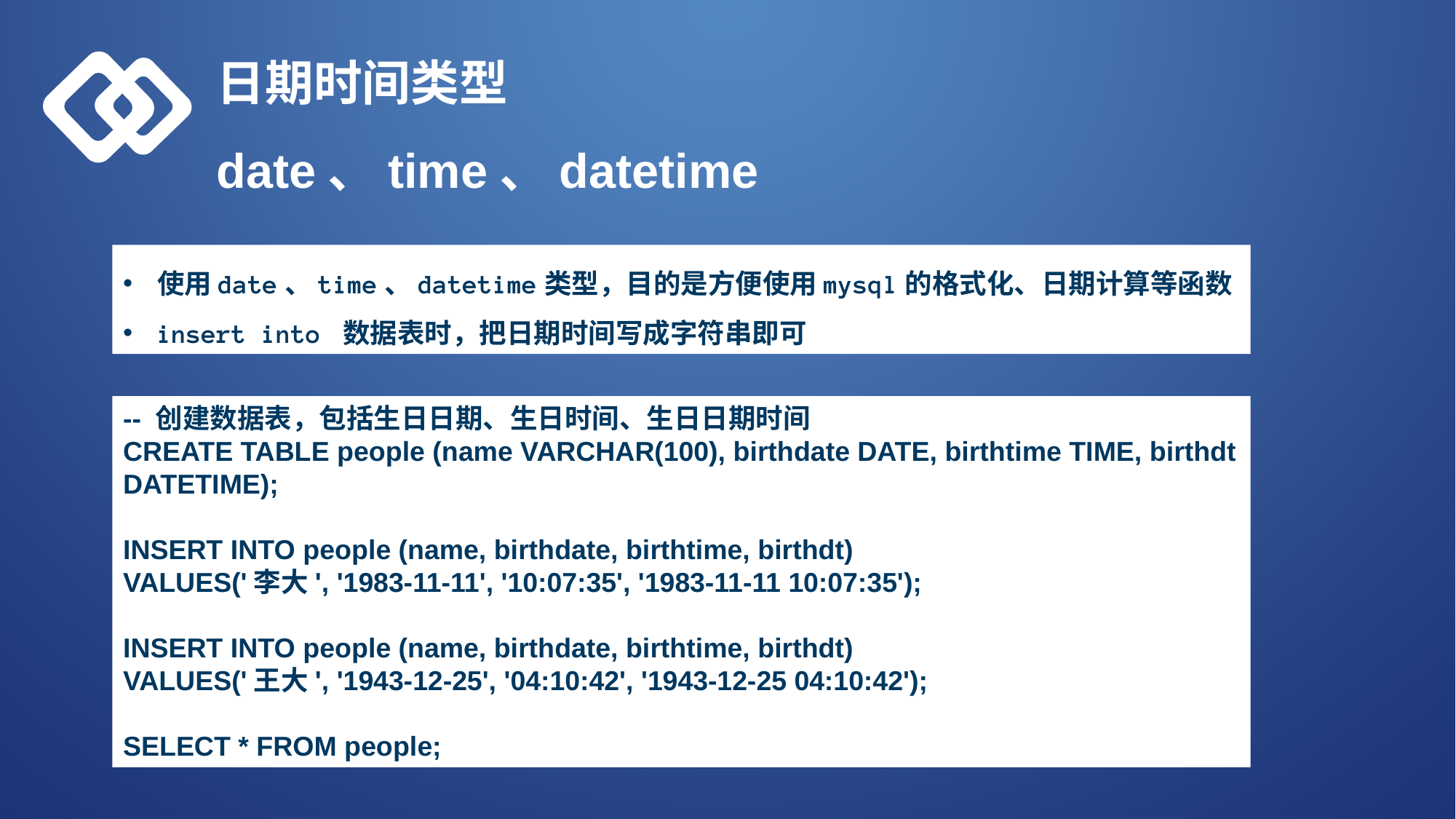

日期时间类型
date、time、datetime

使用date、time、datetime类型，目的是方便使用mysql的格式化、日期计算等函数
insert into 数据表时，把日期时间写成字符串即可
-- 创建数据表，包括生日日期、生日时间、生日日期时间
CREATE TABLE people (name VARCHAR(100), birthdate DATE, birthtime TIME, birthdt DATETIME);

INSERT INTO people (name, birthdate, birthtime, birthdt)
VALUES('李大', '1983-11-11', '10:07:35', '1983-11-11 10:07:35');

INSERT INTO people (name, birthdate, birthtime, birthdt)
VALUES('王大', '1943-12-25', '04:10:42', '1943-12-25 04:10:42');

SELECT * FROM people;